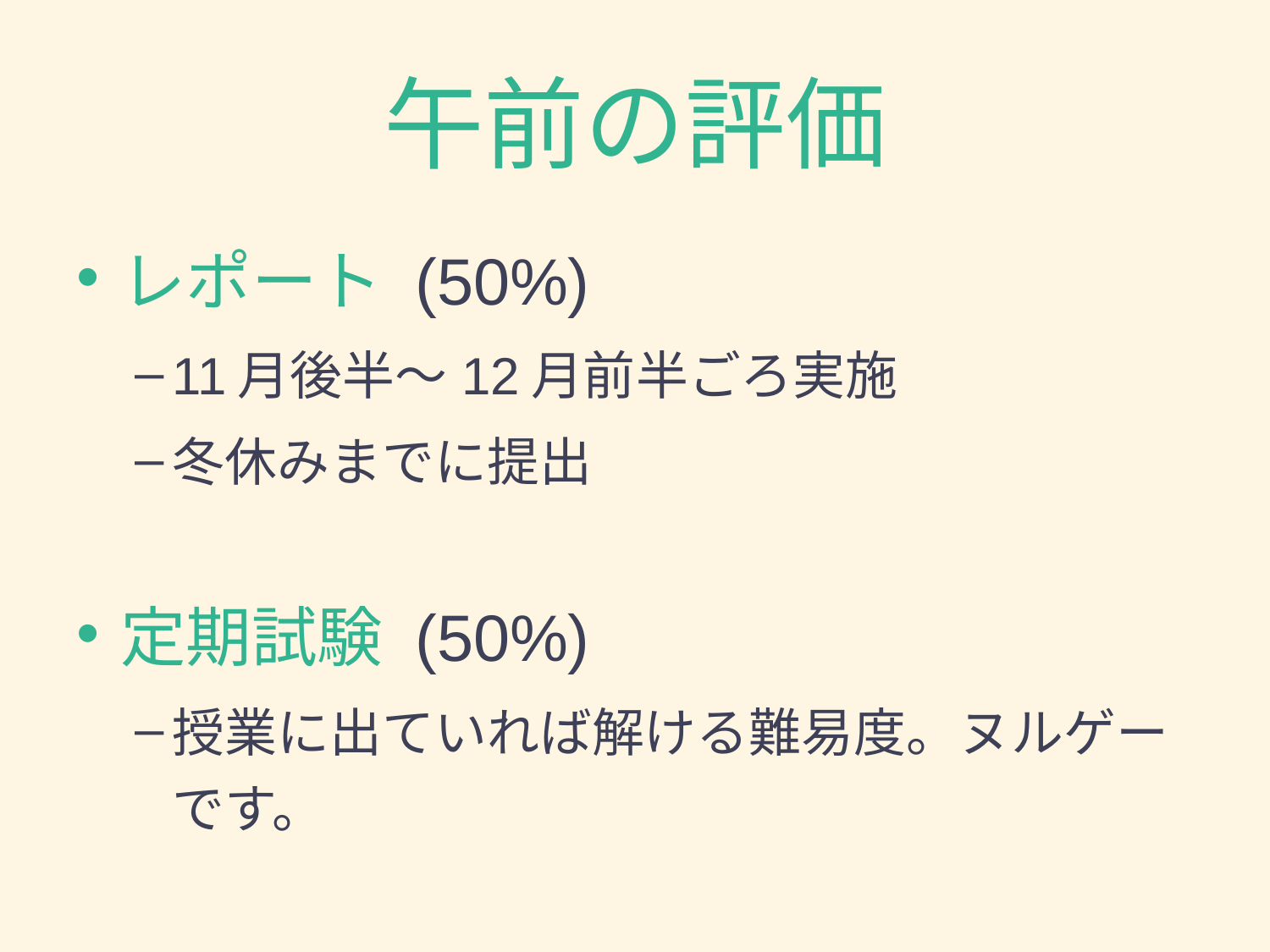

# 午前の評価
レポート (50%)
11月後半～12月前半ごろ実施
冬休みまでに提出
定期試験 (50%)
授業に出ていれば解ける難易度。ヌルゲーです。